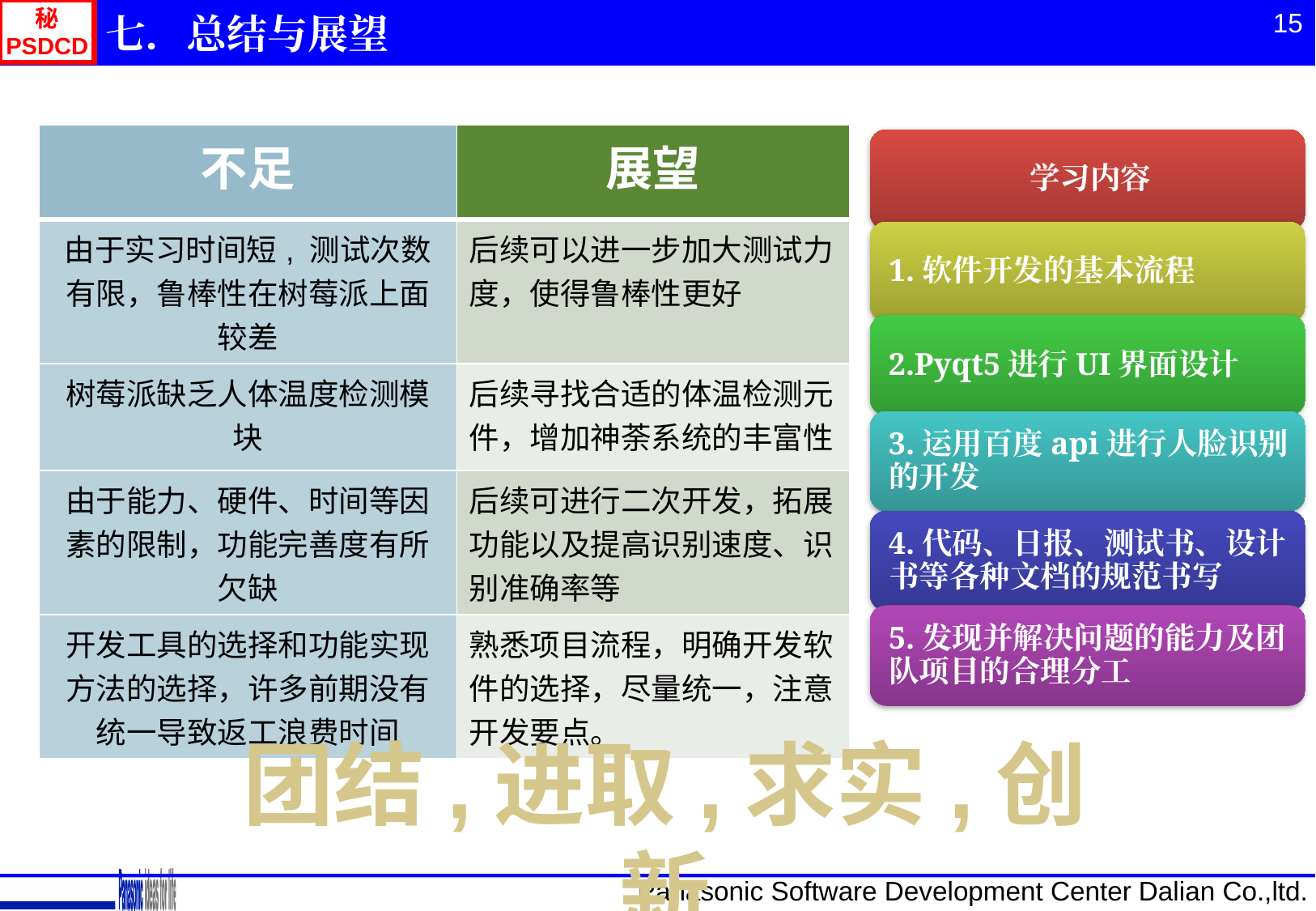

15
七．总结与展望
| 不足 | 展望 |
| --- | --- |
| 由于实习时间短, 测试次数有限，鲁棒性在树莓派上面较差 | 后续可以进一步加大测试力度，使得鲁棒性更好 |
| 树莓派缺乏人体温度检测模块 | 后续寻找合适的体温检测元件，增加神荼系统的丰富性 |
| 由于能力、硬件、时间等因素的限制，功能完善度有所欠缺 | 后续可进行二次开发，拓展功能以及提高识别速度、识别准确率等 |
| 开发工具的选择和功能实现方法的选择，许多前期没有统一导致返工浪费时间 | 熟悉项目流程，明确开发软件的选择，尽量统一，注意开发要点。 |
学习内容

1.软件开发的基本流程
2.Pyqt5进行UI界面设计
3.运用百度api进行人脸识别的开发
4.代码、日报、测试书、设计书等各种文档的规范书写
5.发现并解决问题的能力及团队项目的合理分工
团结,进取,求实,创新